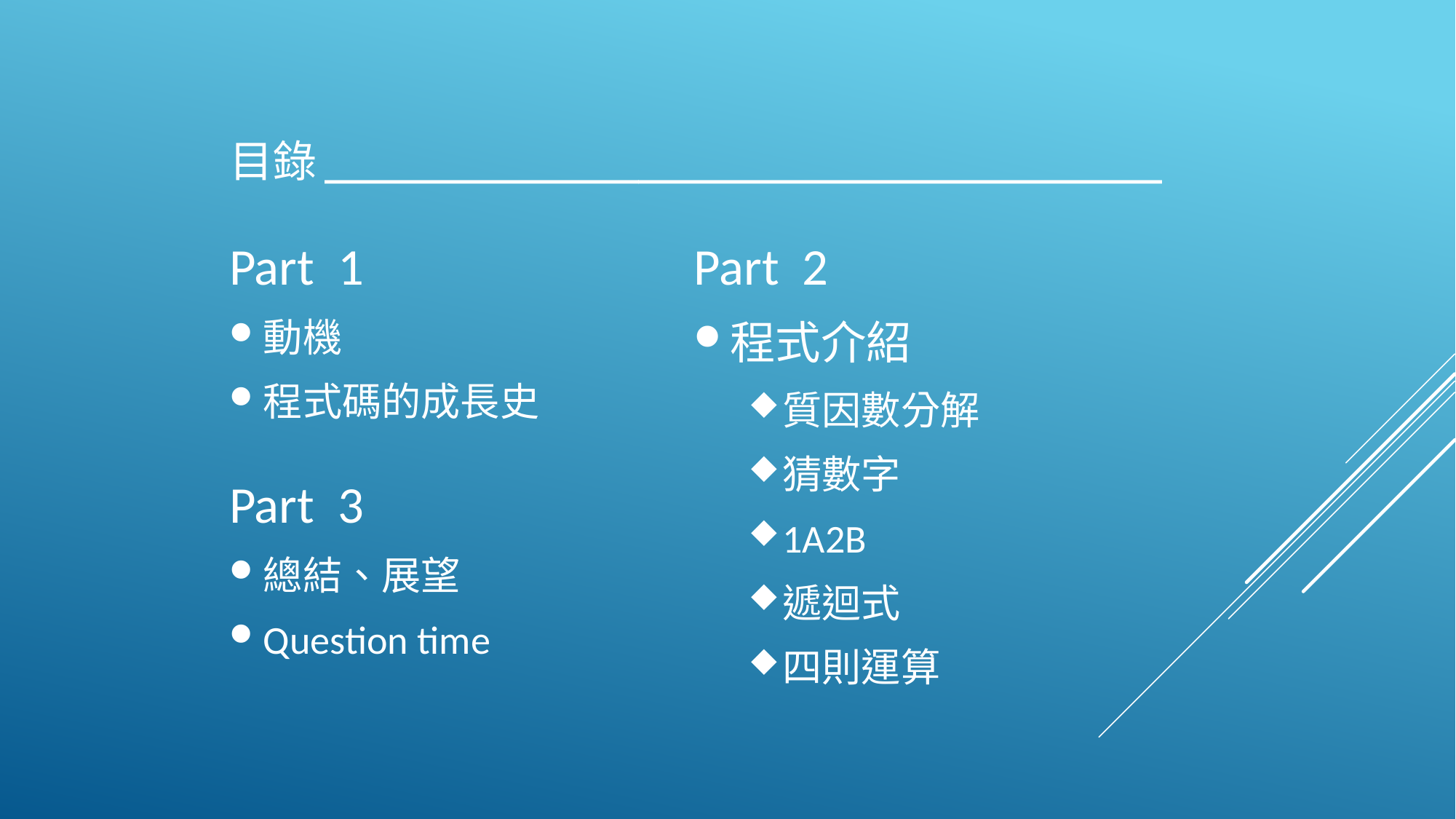

# 目錄________________________________
Part  1
動機
程式碼的成長史
Part  2
程式介紹
質因數分解
猜數字
1A2B
遞迴式
四則運算
Part  3
總結、展望
Question time